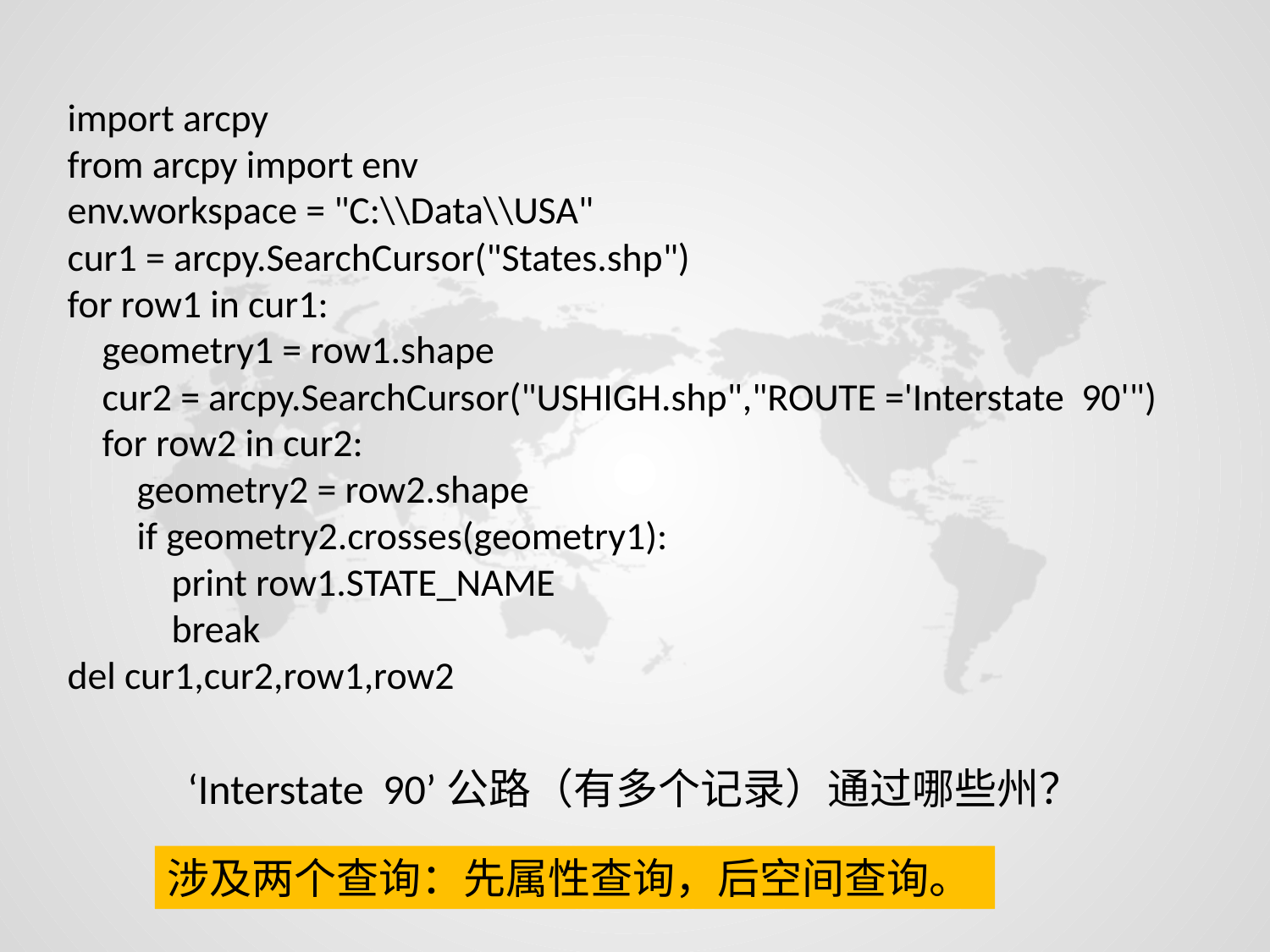

import arcpy
from arcpy import env
env.workspace = "C:\\Data\\USA"
cur1 = arcpy.SearchCursor("States.shp")
for row1 in cur1:
    geometry1 = row1.shape
    cur2 = arcpy.SearchCursor("USHIGH.shp","ROUTE ='Interstate  90'")
    for row2 in cur2:
        geometry2 = row2.shape
        if geometry2.crosses(geometry1):
            print row1.STATE_NAME
            break
del cur1,cur2,row1,row2
‘Interstate  90’公路（有多个记录）通过哪些州？
涉及两个查询：先属性查询，后空间查询。